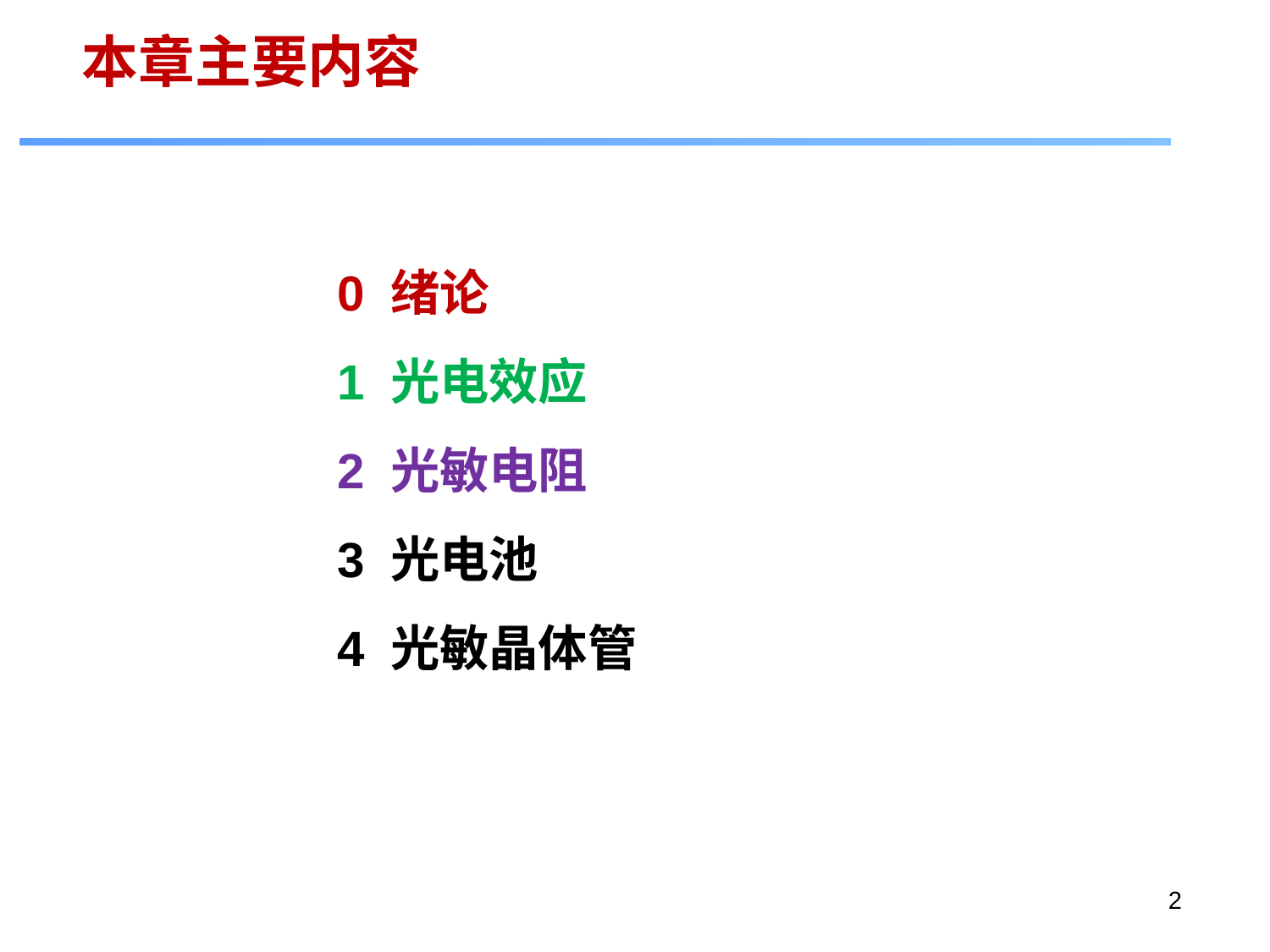

本章主要内容

0 绪论
1 光电效应
2 光敏电阻
3 光电池
4 光敏晶体管

2